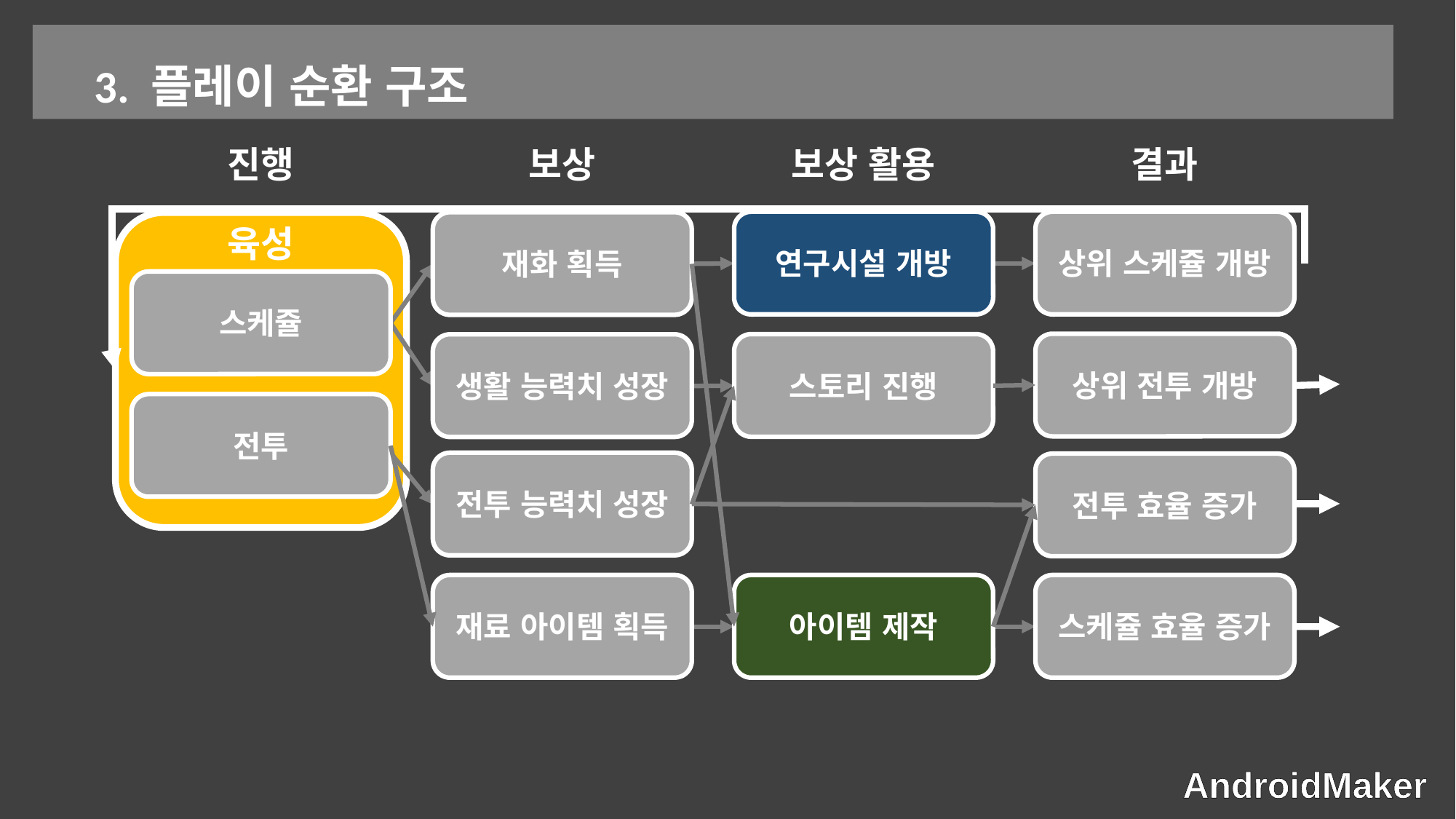

3. 플레이 순환 구조
결과
진행
보상
보상 활용
연구시설 개방
상위 스케쥴 개방
도시 레벨업
상위 스케쥴 개방
재화 획득
재화

육성

스케쥴
스케쥴
상위 전투 개방
스토리 진행
생활 능력치 성장
스토리 진행
생활 능력치 성장
전투
전투
전투 능력치 성장
전투 능력치 성장
전투 효율 증가
재료 아이템 획득
아이템 제작
스케쥴 효율 증가
재료템
아이템 제작
강해짐
AndroidMaker